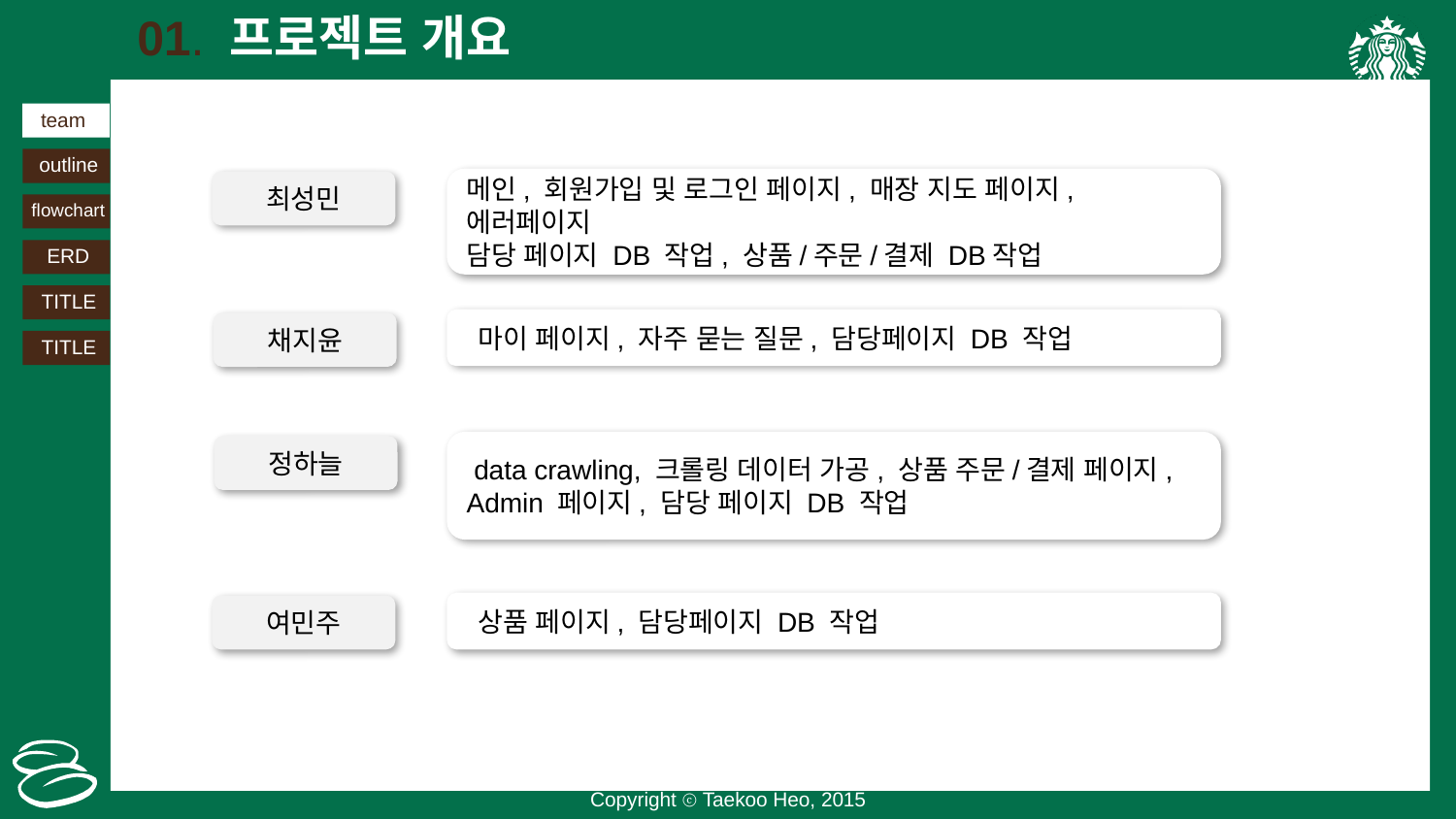

01. 프로젝트 개요
team

outline

TITLE

TITLE

메인, 회원가입 및 로그인 페이지, 매장 지도 페이지, 에러페이지
담당 페이지 DB 작업, 상품/주문/결제 DB작업
최성민
flowchart
ERD
 마이 페이지, 자주 묻는 질문, 담당페이지 DB 작업
채지윤
 data crawling, 크롤링 데이터 가공, 상품 주문/결제 페이지, Admin 페이지, 담당 페이지 DB 작업
정하늘
 상품 페이지, 담당페이지 DB 작업
여민주